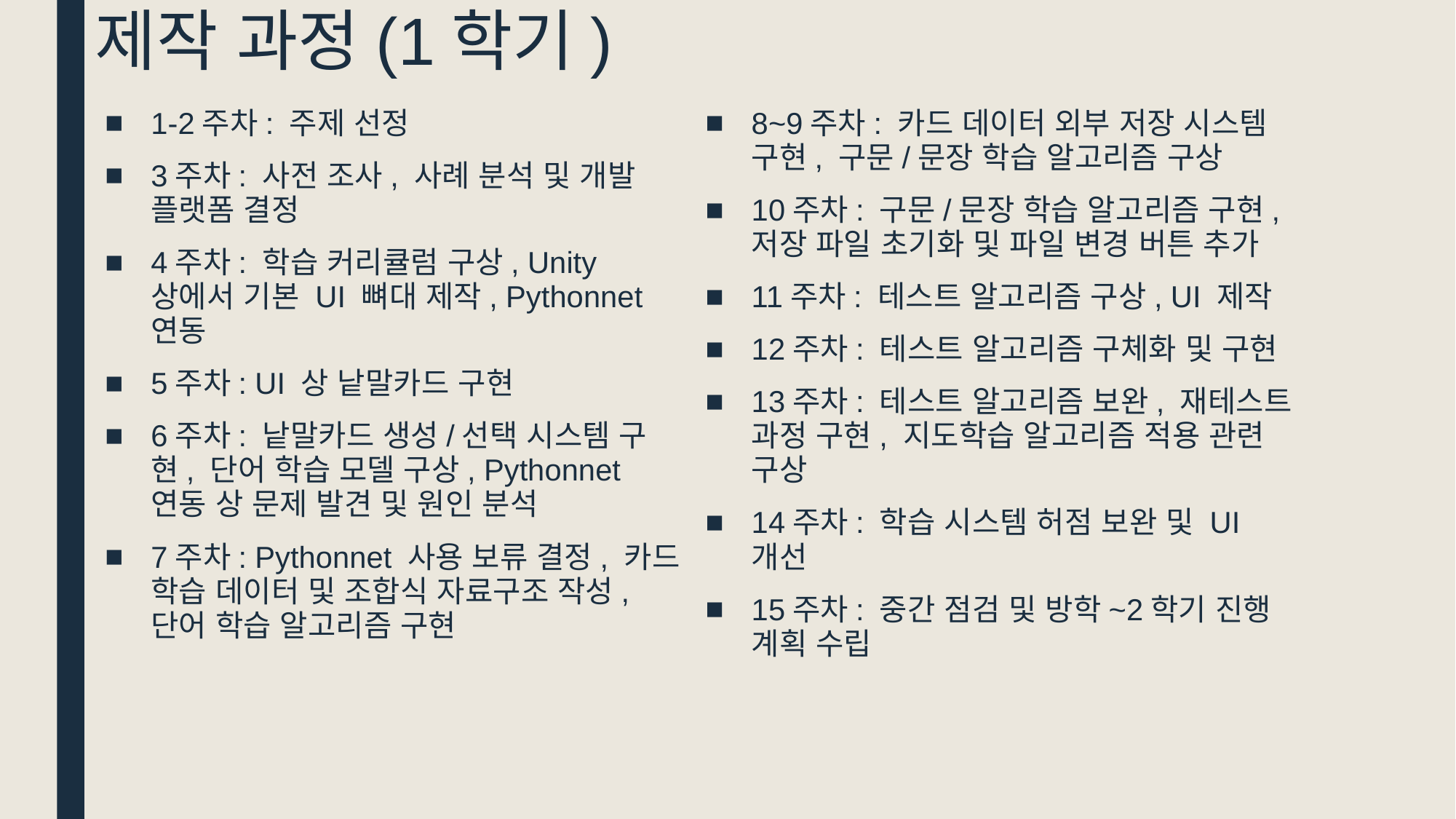

# 제작 과정(1학기)
1-2주차: 주제 선정
3주차: 사전 조사, 사례 분석 및 개발 플랫폼 결정
4주차: 학습 커리큘럼 구상, Unity 상에서 기본 UI 뼈대 제작, Pythonnet 연동
5주차: UI 상 낱말카드 구현
6주차: 낱말카드 생성/선택 시스템 구현, 단어 학습 모델 구상, Pythonnet 연동 상 문제 발견 및 원인 분석
7주차: Pythonnet 사용 보류 결정, 카드 학습 데이터 및 조합식 자료구조 작성, 단어 학습 알고리즘 구현

8~9주차: 카드 데이터 외부 저장 시스템 구현, 구문/문장 학습 알고리즘 구상
10주차: 구문/문장 학습 알고리즘 구현, 저장 파일 초기화 및 파일 변경 버튼 추가
11주차: 테스트 알고리즘 구상, UI 제작
12주차: 테스트 알고리즘 구체화 및 구현
13주차: 테스트 알고리즘 보완, 재테스트 과정 구현, 지도학습 알고리즘 적용 관련 구상
14주차: 학습 시스템 허점 보완 및 UI 개선
15주차: 중간 점검 및 방학~2학기 진행 계획 수립